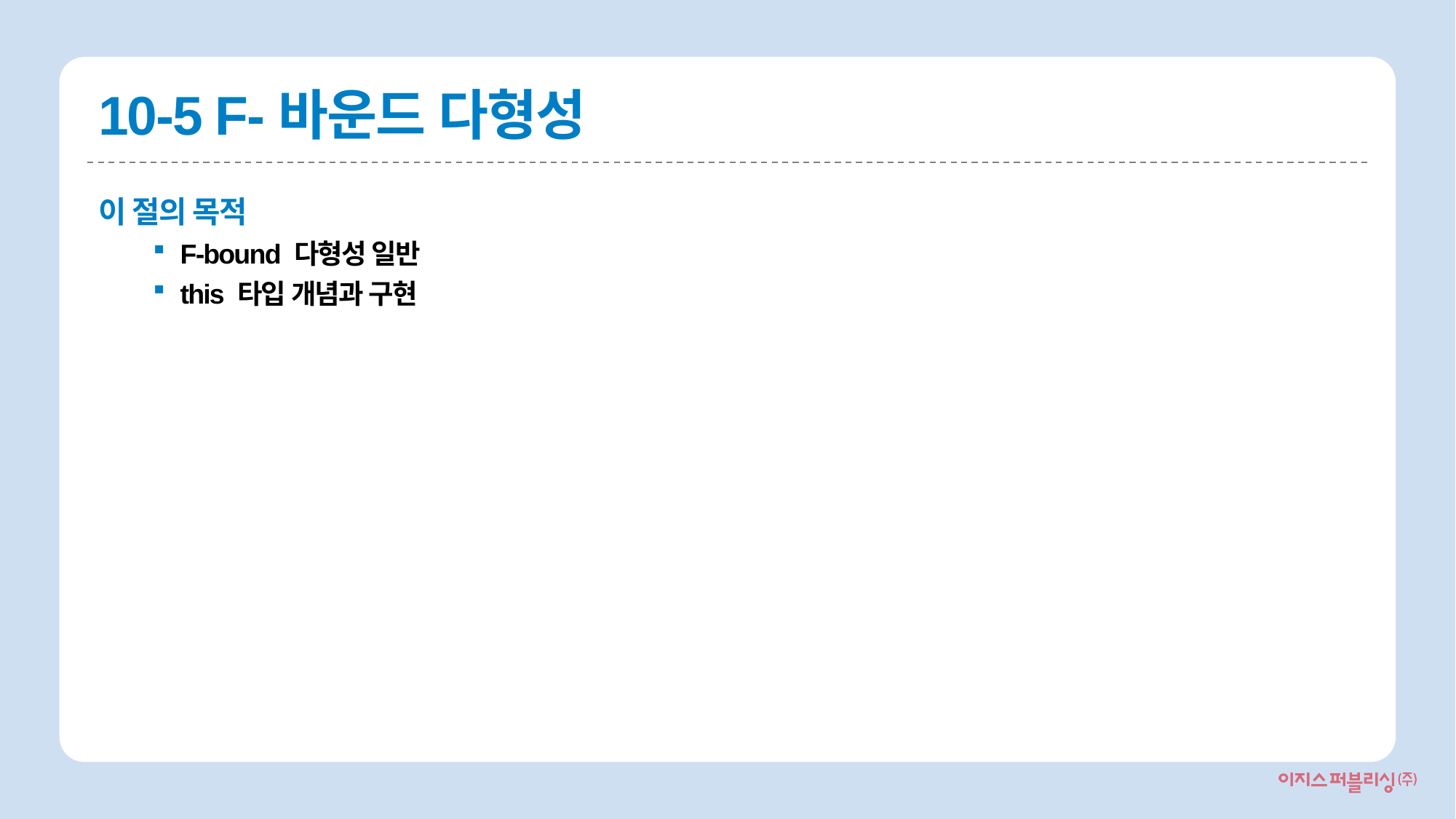

# 10-5 F-바운드 다형성
이 절의 목적
F-bound 다형성 일반
this 타입 개념과 구현